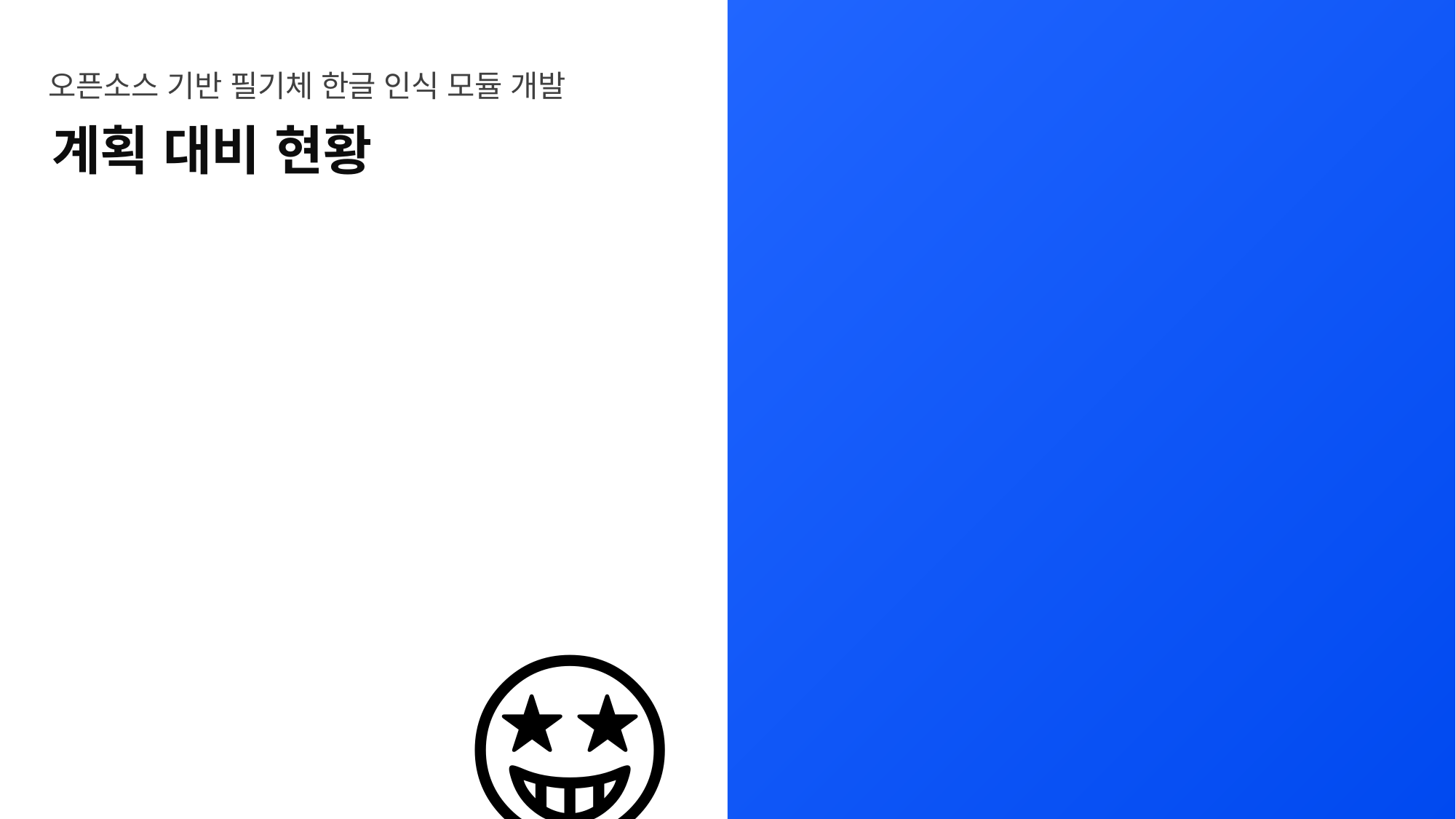

오픈소스 기반 필기체 한글 인식 모듈 개발
계획 대비 현황
03
🤩